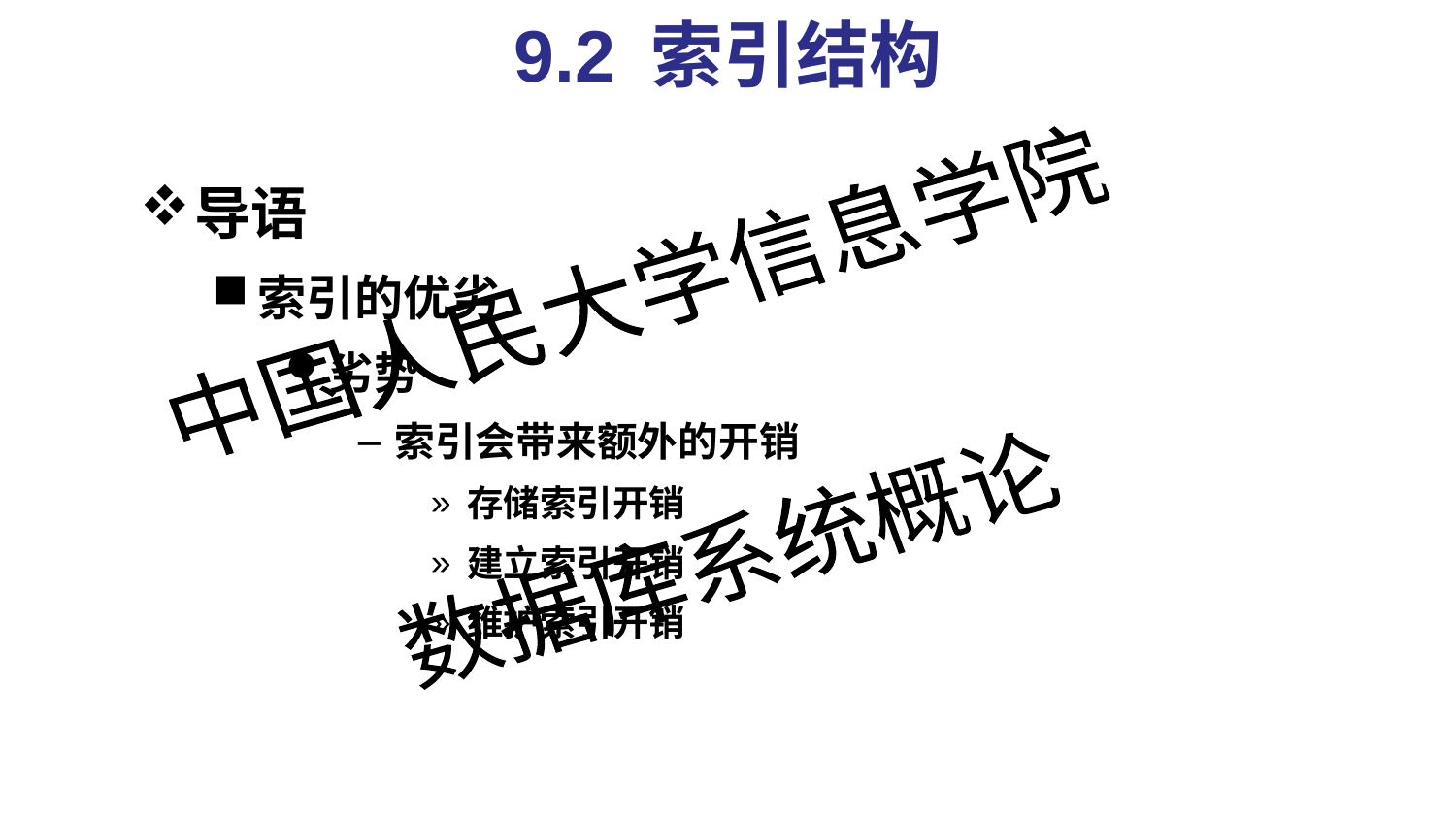

# 67
9.2 索引结构
导语
索引的优劣
劣势
索引会带来额外的开销
存储索引开销
建立索引开销
维护索引开销